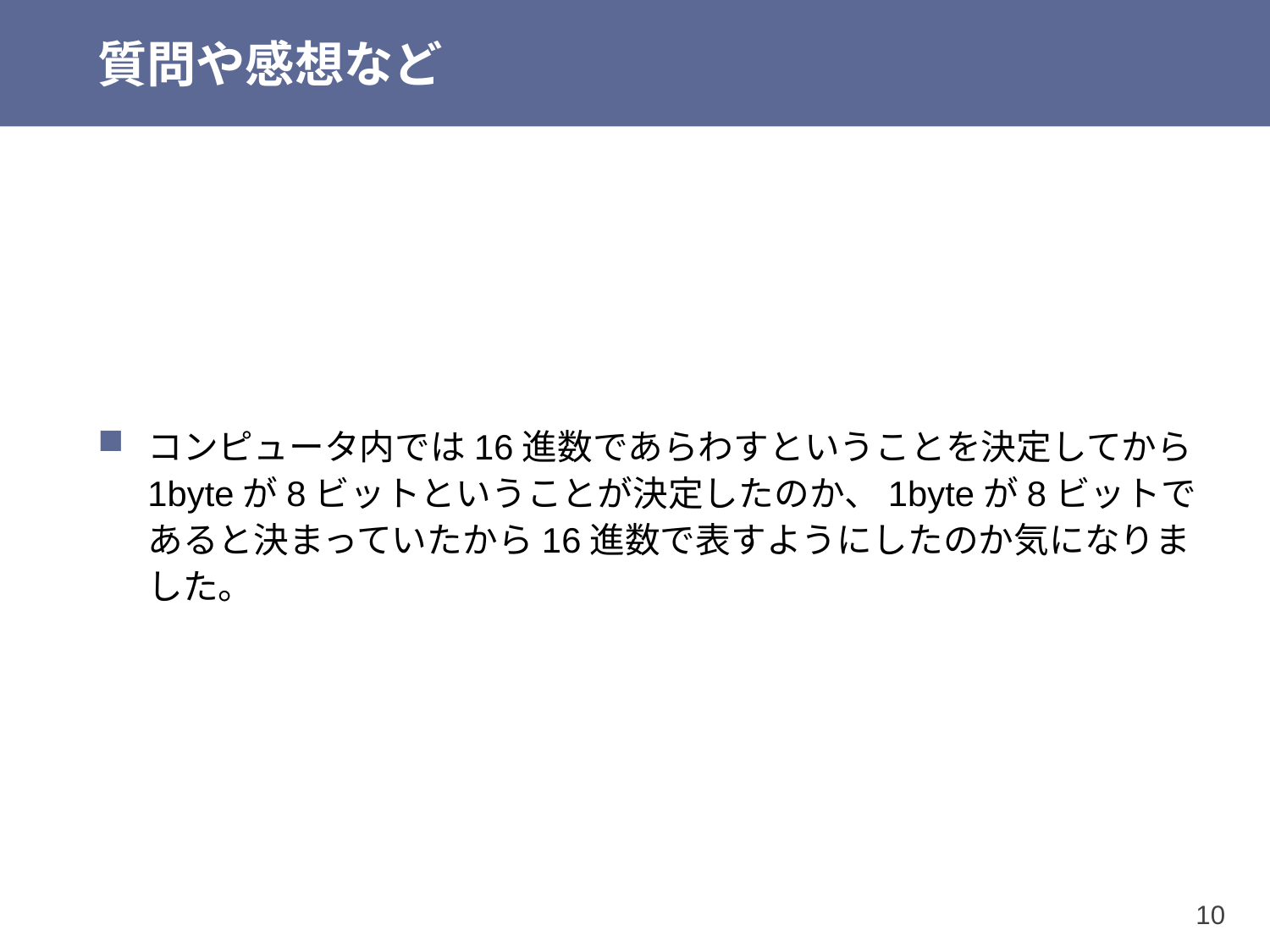

# 質問や感想など
コンピュータ内では16進数であらわすということを決定してから1byteが8ビットということが決定したのか、1byteが8ビットであると決まっていたから16進数で表すようにしたのか気になりました。